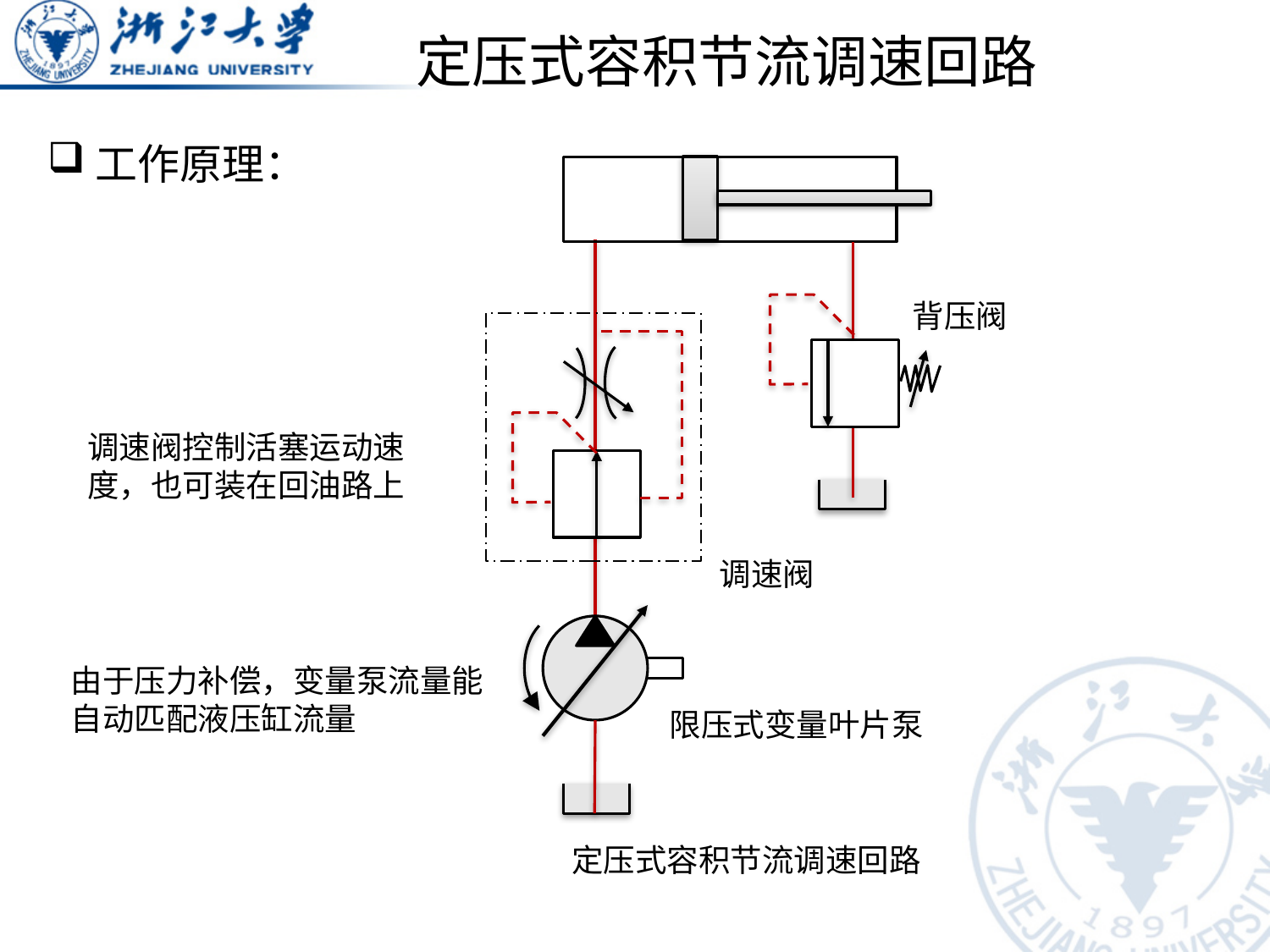

# 定压式容积节流调速回路
工作原理：

定压式容积节流调速回路
背压阀
调速阀
限压式变量叶片泵
调速阀控制活塞运动速度，也可装在回油路上
由于压力补偿，变量泵流量能自动匹配液压缸流量